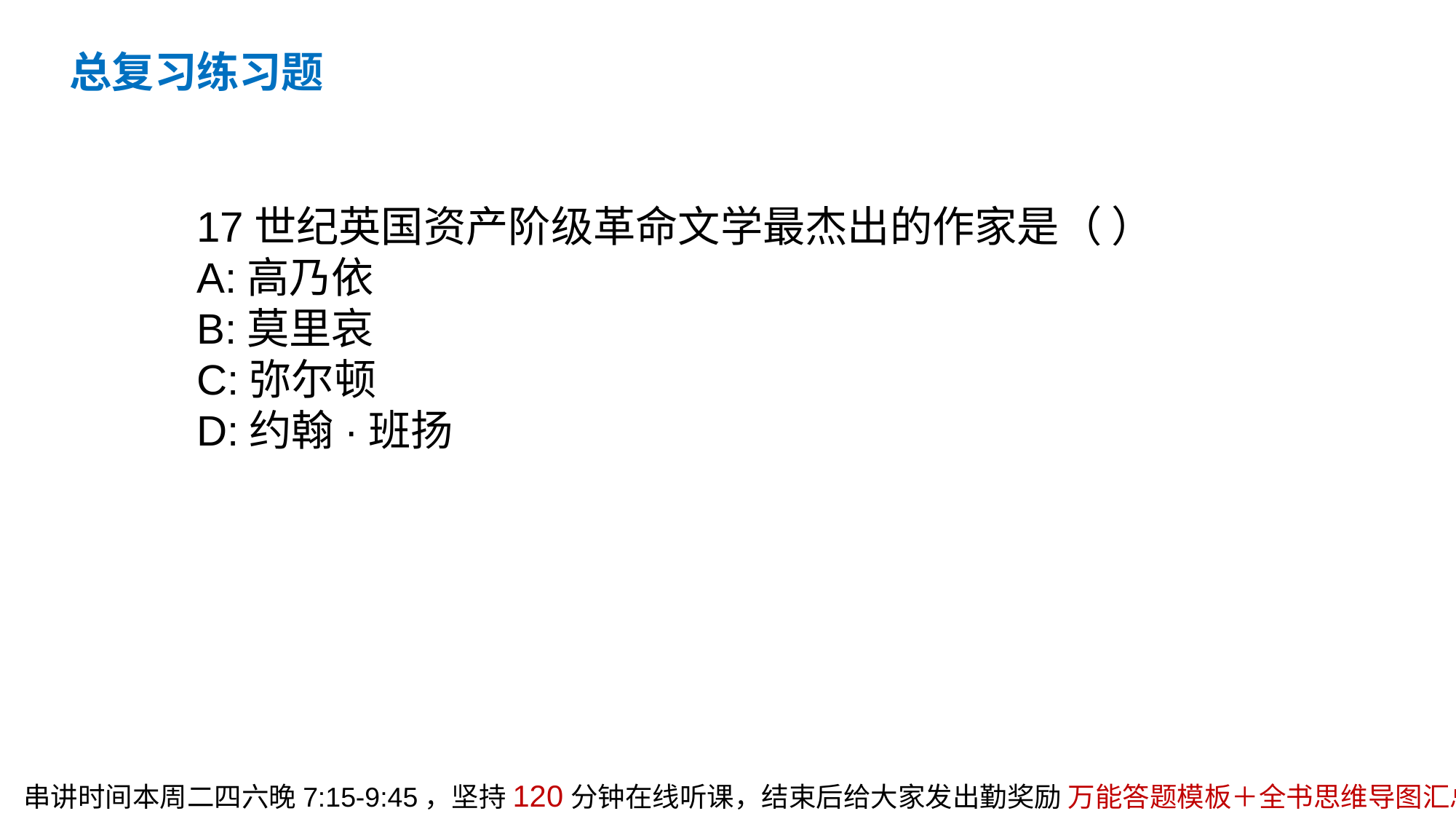

总复习练习题
17世纪英国资产阶级革命文学最杰出的作家是（ ）
A:高乃依
B:莫里哀
C:弥尔顿
D:约翰·班扬